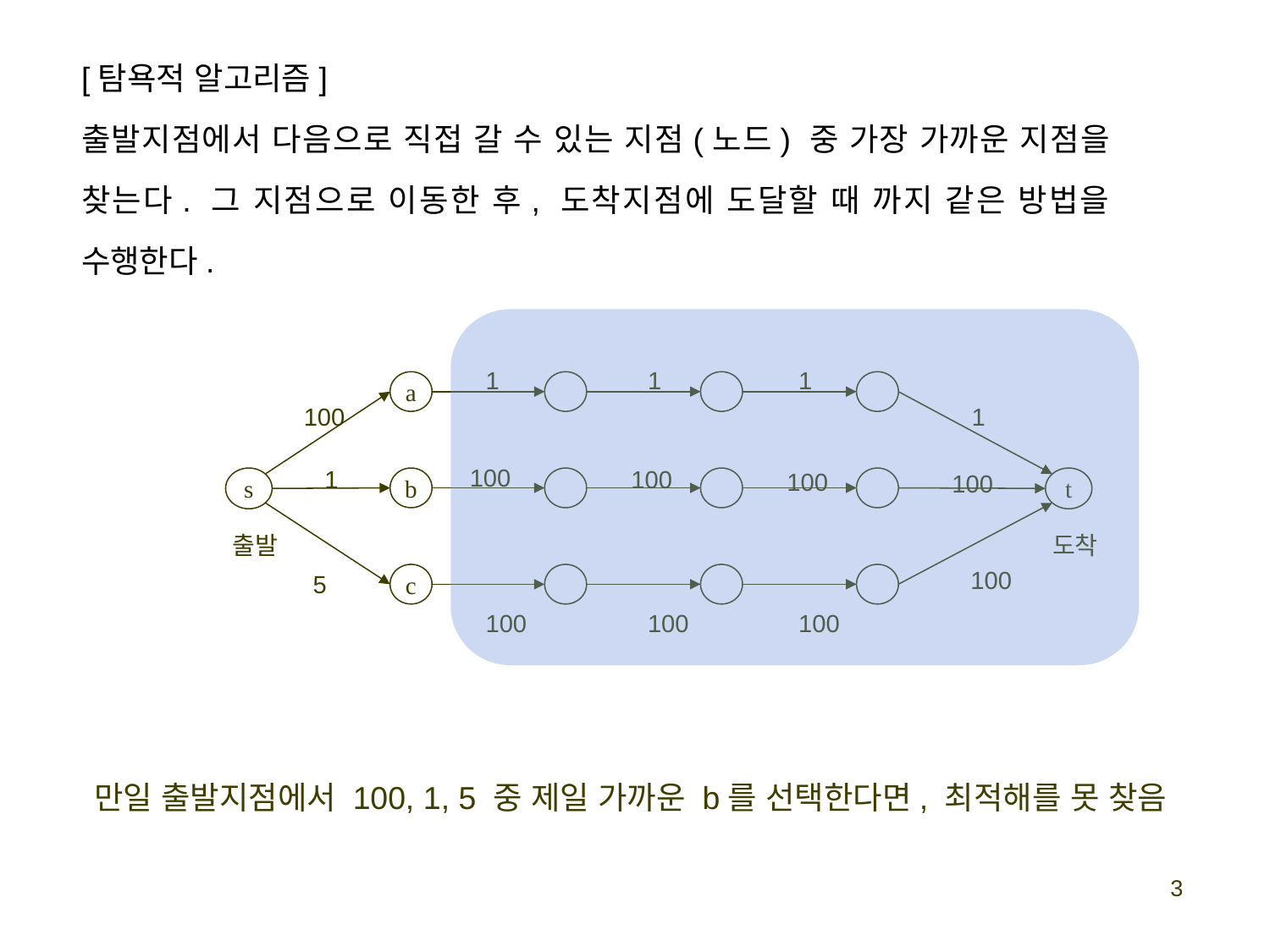

[탐욕적 알고리즘]
출발지점에서 다음으로 직접 갈 수 있는 지점(노드) 중 가장 가까운 지점을 찾는다. 그 지점으로 이동한 후, 도착지점에 도달할 때 까지 같은 방법을 수행한다.

1
1
1
a

100
1
100
100
1
100
100
s
b

t
출발
도착
100
5
c

100
100
100
만일 출발지점에서 100, 1, 5 중 제일 가까운 b를 선택한다면, 최적해를 못 찾음
3